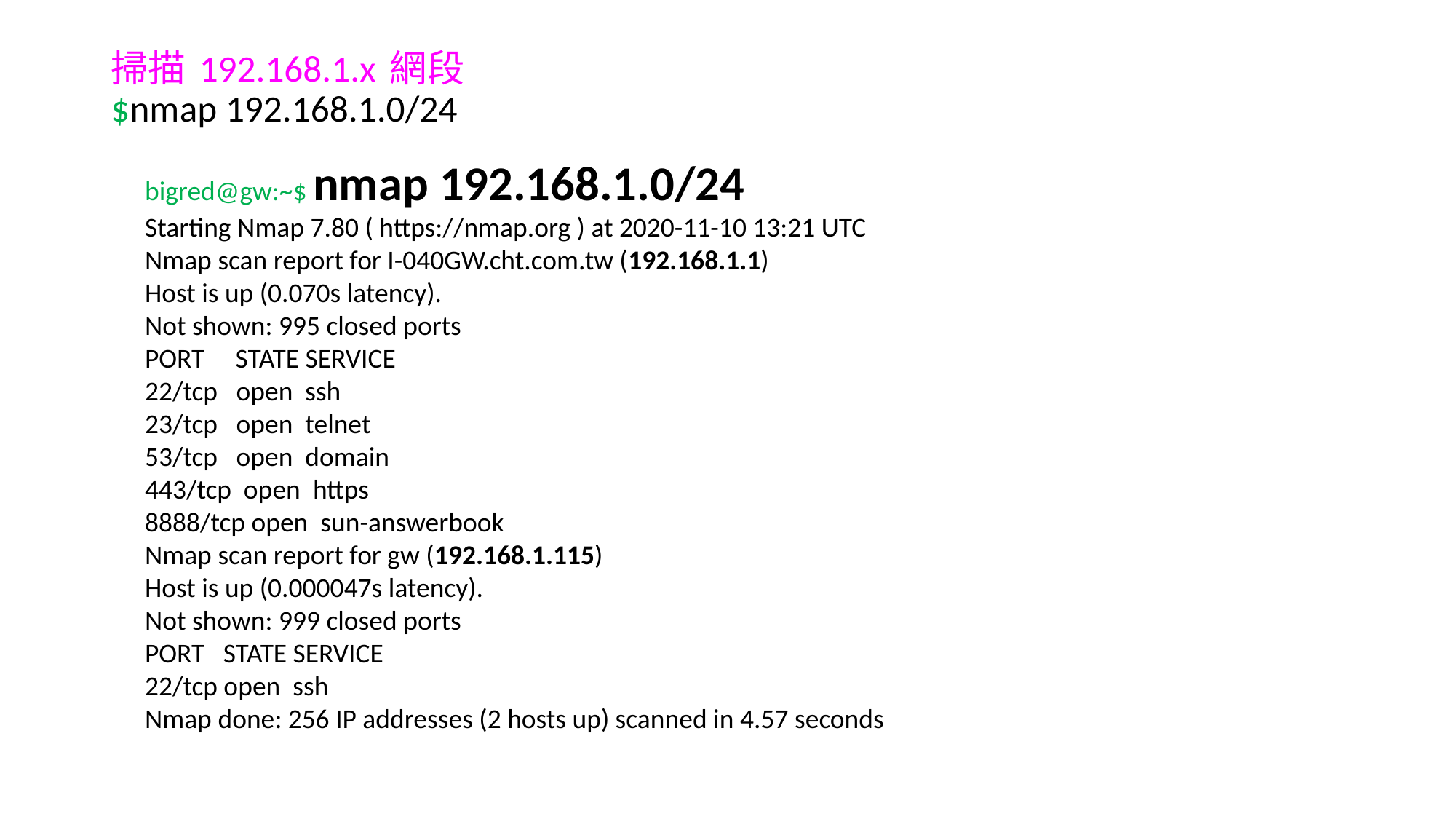

# 掃描 192.168.1.x 網段 $nmap 192.168.1.0/24
bigred@gw:~$ nmap 192.168.1.0/24
Starting Nmap 7.80 ( https://nmap.org ) at 2020-11-10 13:21 UTC
Nmap scan report for I-040GW.cht.com.tw (192.168.1.1)
Host is up (0.070s latency).
Not shown: 995 closed ports
PORT     STATE SERVICE
22/tcp   open  ssh
23/tcp   open  telnet
53/tcp   open  domain
443/tcp  open  https
8888/tcp open  sun-answerbook
Nmap scan report for gw (192.168.1.115)
Host is up (0.000047s latency).
Not shown: 999 closed ports
PORT   STATE SERVICE
22/tcp open  ssh
Nmap done: 256 IP addresses (2 hosts up) scanned in 4.57 seconds